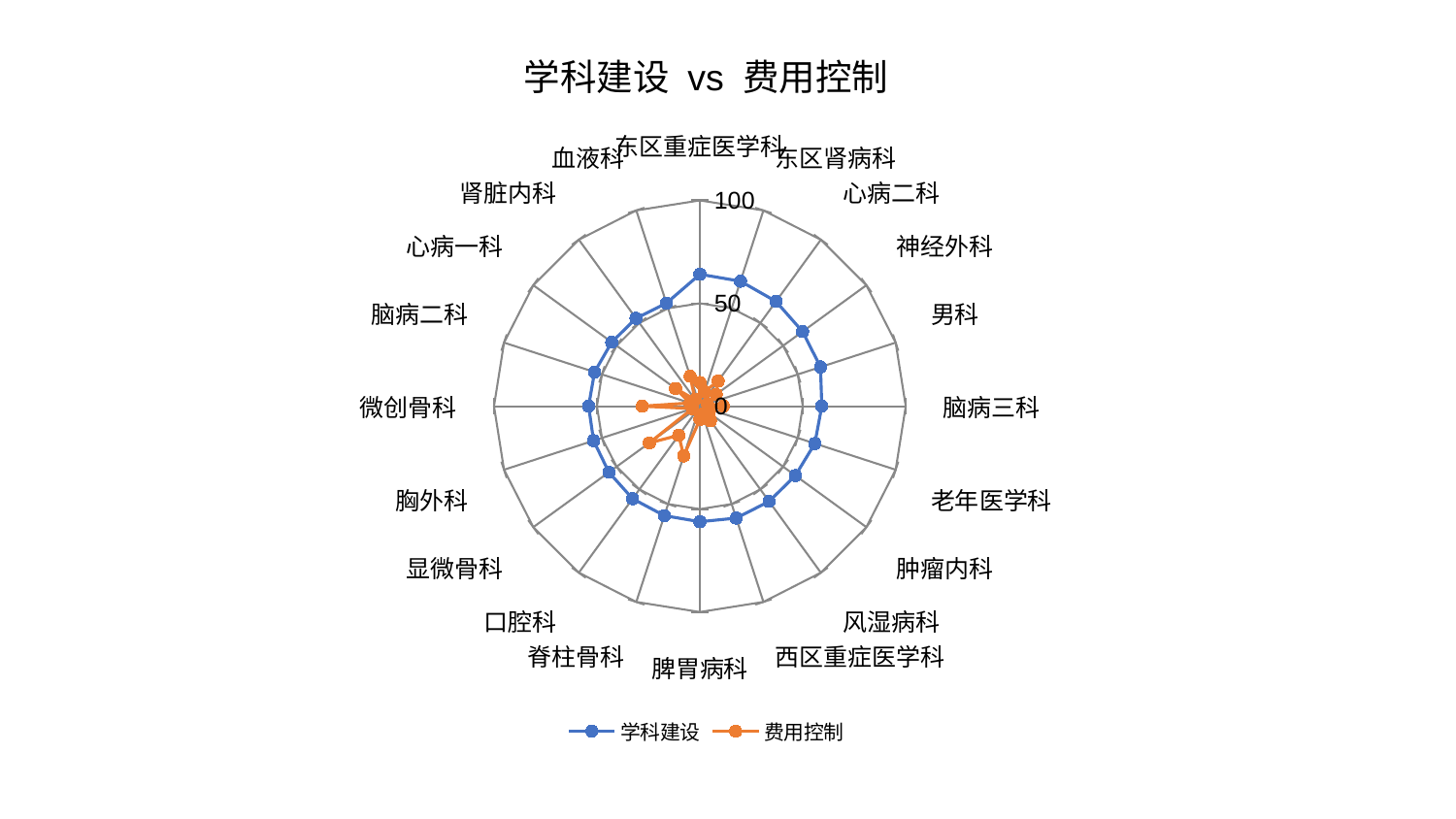

### Chart: 学科建设 vs 费用控制

| Category | 学科建设 | 费用控制 |
|---|---|---|
| 东区重症医学科 | 64.11116014657851 | 11.493249657512687 |
| 东区肾病科 | 63.85181796558634 | 7.48179916377585 |
| 心病二科 | 62.91907472472487 | 15.11138387930214 |
| 神经外科 | 61.67371029846152 | 9.820937358852273 |
| 男科 | 61.64183324763248 | 3.8423692499848308 |
| 脑病三科 | 59.21799238675048 | 11.43342949252453 |
| 老年医学科 | 58.739263363488334 | 5.0532130205026515 |
| 肿瘤内科 | 57.3603948144791 | 5.593714763277024 |
| 风湿病科 | 57.21972419436483 | 8.751999322375006 |
| 西区重症医学科 | 57.17841677081248 | 4.109747339689067 |
| 脾胃病科 | 56.14736231991407 | 6.405437445144388 |
| 脊柱骨科 | 55.91211953987795 | 25.394412940462793 |
| 口腔科 | 55.595716623845576 | 17.510909068209628 |
| 显微骨科 | 54.61445840428798 | 30.3636859700249 |
| 胸外科 | 54.29029482760059 | 3.760074326107125 |
| 微创骨科 | 54.060181490415545 | 27.955500409319356 |
| 脑病二科 | 53.77579113248516 | 4.971896382182092 |
| 心病一科 | 52.9087513911426 | 14.630723067270617 |
| 肾脏内科 | 52.78300530047013 | 3.912412293640398 |
| 血液科 | 52.6137138878962 | 15.335376498655872 |
16